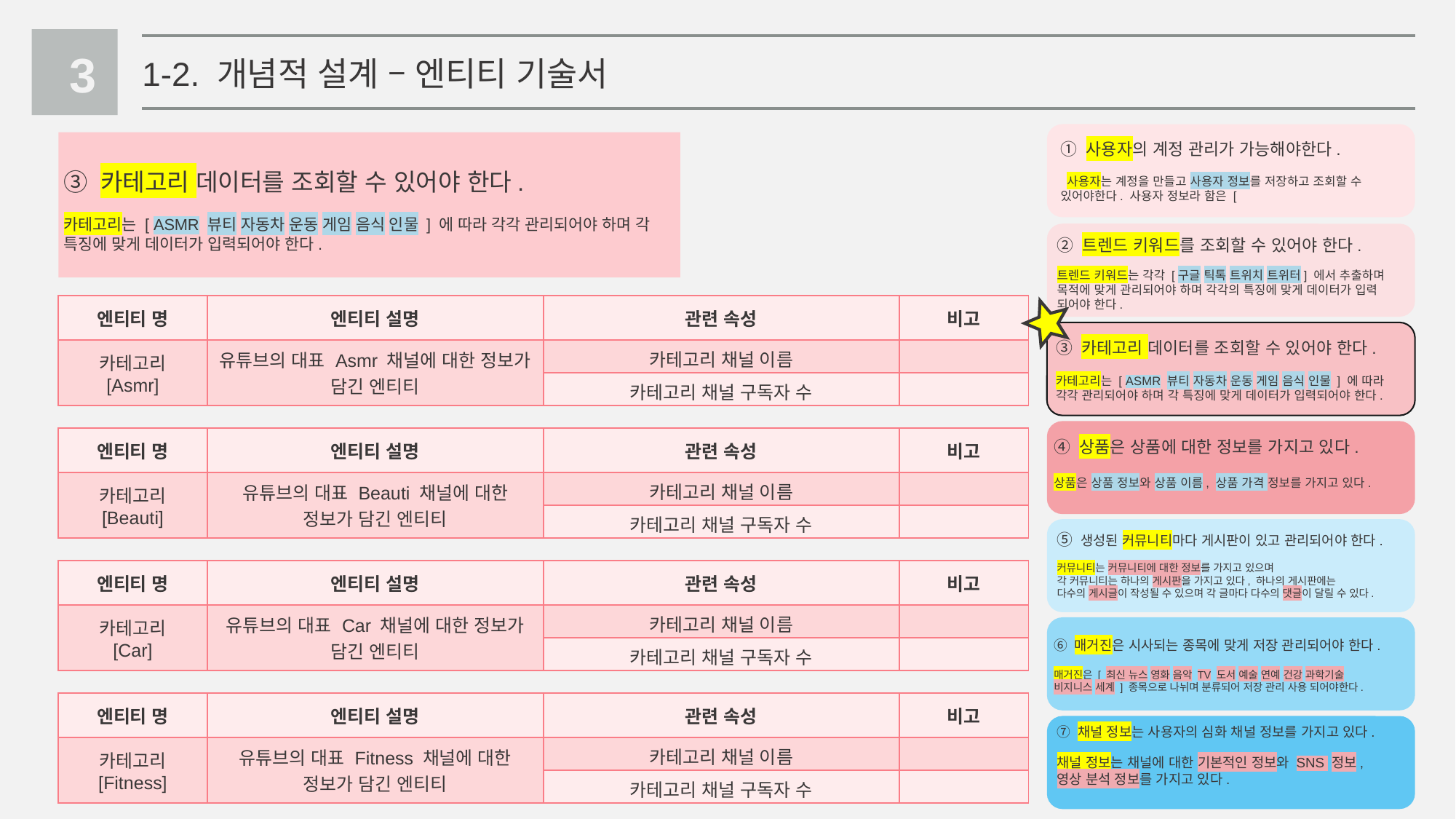

3
1-2. 개념적 설계 – 엔티티 기술서

① 사용자의 계정 관리가 가능해야한다.

 사용자는 계정을 만들고 사용자 정보를 저장하고 조회할 수
있어야한다. 사용자 정보라 함은 [

② 트렌드 키워드를 조회할 수 있어야 한다.

트렌드 키워드는 각각 [구글 틱톡 트위치 트위터] 에서 추출하며
목적에 맞게 관리되어야 하며 각각의 특징에 맞게 데이터가 입력
되어야 한다.

③ 카테고리 데이터를 조회할 수 있어야 한다.

카테고리는 [ ASMR 뷰티 자동차 운동 게임 음식 인물 ] 에 따라
각각 관리되어야 하며 각 특징에 맞게 데이터가 입력되어야 한다.

④ 상품은 상품에 대한 정보를 가지고 있다.

상품은 상품 정보와 상품 이름, 상품 가격 정보를 가지고 있다.

⑤ 생성된 커뮤니티마다 게시판이 있고 관리되어야 한다.

커뮤니티는 커뮤니티에 대한 정보를 가지고 있으며
각 커뮤니티는 하나의 게시판을 가지고 있다, 하나의 게시판에는
다수의 게시글이 작성될 수 있으며 각 글마다 다수의 댓글이 달릴 수 있다.

⑥ 매거진은 시사되는 종목에 맞게 저장 관리되어야 한다.

매거진은 [ 최신 뉴스 영화 음악 TV 도서 예술 연예 건강 과학기술
비지니스 세계 ] 종목으로 나뉘며 분류되어 저장 관리 사용 되어야한다.

⑦ 채널 정보는 사용자의 심화 채널 정보를 가지고 있다.

채널 정보는 채널에 대한 기본적인 정보와 SNS 정보,
영상 분석 정보를 가지고 있다.

③ 카테고리 데이터를 조회할 수 있어야 한다.

카테고리는 [ ASMR 뷰티 자동차 운동 게임 음식 인물 ] 에 따라 각각 관리되어야 하며 각 특징에 맞게 데이터가 입력되어야 한다.

| 엔티티 명 | 엔티티 설명 | 관련 속성 | 비고 |
| --- | --- | --- | --- |
| 카테고리 [Asmr] | 유튜브의 대표 Asmr 채널에 대한 정보가 담긴 엔티티 | 카테고리 채널 이름 |  |
|  |  | 카테고리 채널 구독자 수 |  |

| 엔티티 명 | 엔티티 설명 | 관련 속성 | 비고 |
| --- | --- | --- | --- |
| 카테고리 [Beauti] | 유튜브의 대표 Beauti 채널에 대한 정보가 담긴 엔티티 | 카테고리 채널 이름 |  |
|  |  | 카테고리 채널 구독자 수 |  |
| 엔티티 명 | 엔티티 설명 | 관련 속성 | 비고 |
| --- | --- | --- | --- |
| 카테고리 [Car] | 유튜브의 대표 Car 채널에 대한 정보가 담긴 엔티티 | 카테고리 채널 이름 |  |
|  |  | 카테고리 채널 구독자 수 |  |
| 엔티티 명 | 엔티티 설명 | 관련 속성 | 비고 |
| --- | --- | --- | --- |
| 카테고리 [Fitness] | 유튜브의 대표 Fitness 채널에 대한 정보가 담긴 엔티티 | 카테고리 채널 이름 |  |
|  |  | 카테고리 채널 구독자 수 |  |